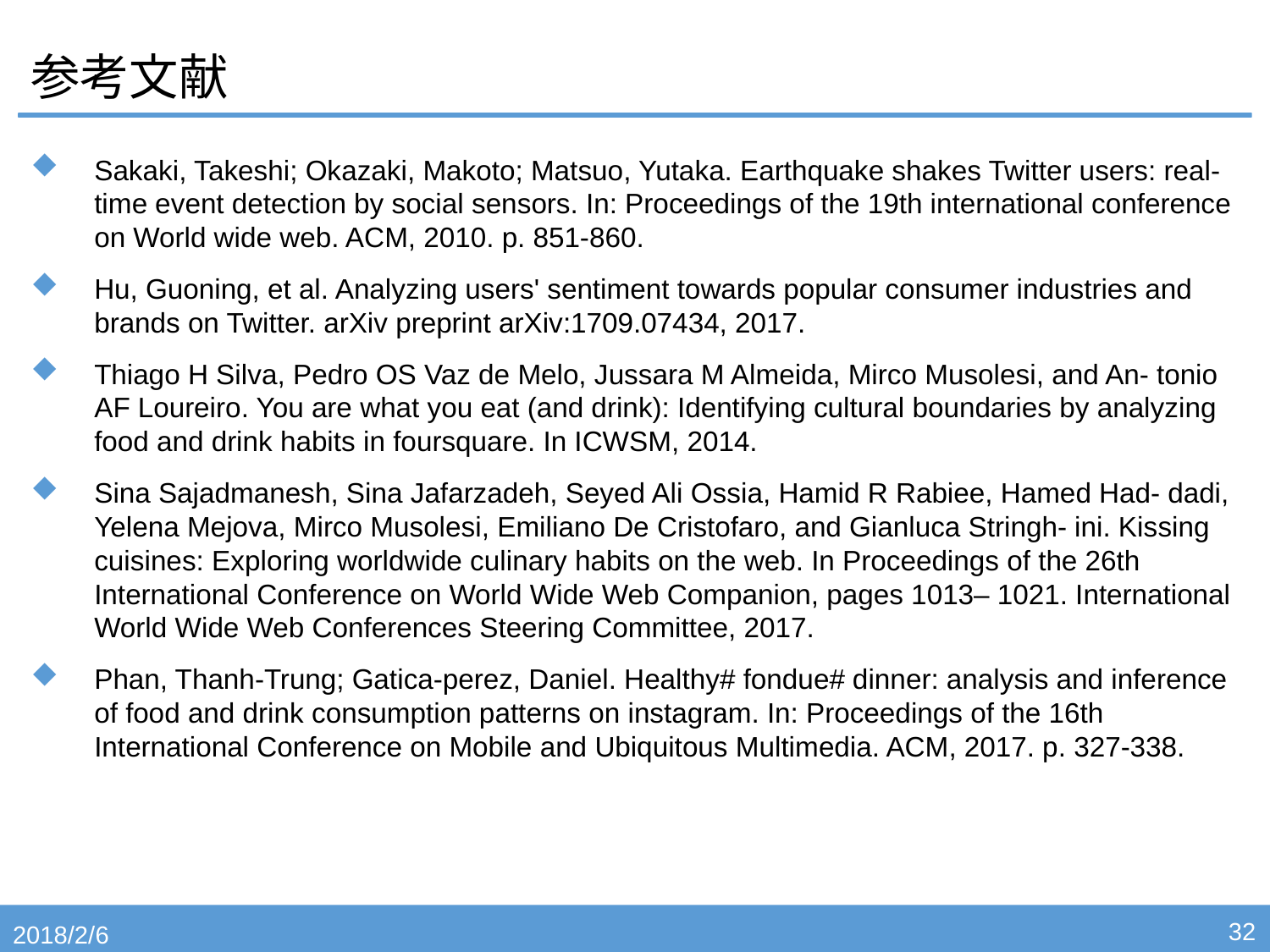

# 参考文献
Sakaki, Takeshi; Okazaki, Makoto; Matsuo, Yutaka. Earthquake shakes Twitter users: real-time event detection by social sensors. In: Proceedings of the 19th international conference on World wide web. ACM, 2010. p. 851-860.
Hu, Guoning, et al. Analyzing users' sentiment towards popular consumer industries and brands on Twitter. arXiv preprint arXiv:1709.07434, 2017.
Thiago H Silva, Pedro OS Vaz de Melo, Jussara M Almeida, Mirco Musolesi, and An- tonio AF Loureiro. You are what you eat (and drink): Identifying cultural boundaries by analyzing food and drink habits in foursquare. In ICWSM, 2014.
Sina Sajadmanesh, Sina Jafarzadeh, Seyed Ali Ossia, Hamid R Rabiee, Hamed Had- dadi, Yelena Mejova, Mirco Musolesi, Emiliano De Cristofaro, and Gianluca Stringh- ini. Kissing cuisines: Exploring worldwide culinary habits on the web. In Proceedings of the 26th International Conference on World Wide Web Companion, pages 1013– 1021. International World Wide Web Conferences Steering Committee, 2017.
Phan, Thanh-Trung; Gatica-perez, Daniel. Healthy# fondue# dinner: analysis and inference of food and drink consumption patterns on instagram. In: Proceedings of the 16th International Conference on Mobile and Ubiquitous Multimedia. ACM, 2017. p. 327-338.

2018/2/6
32